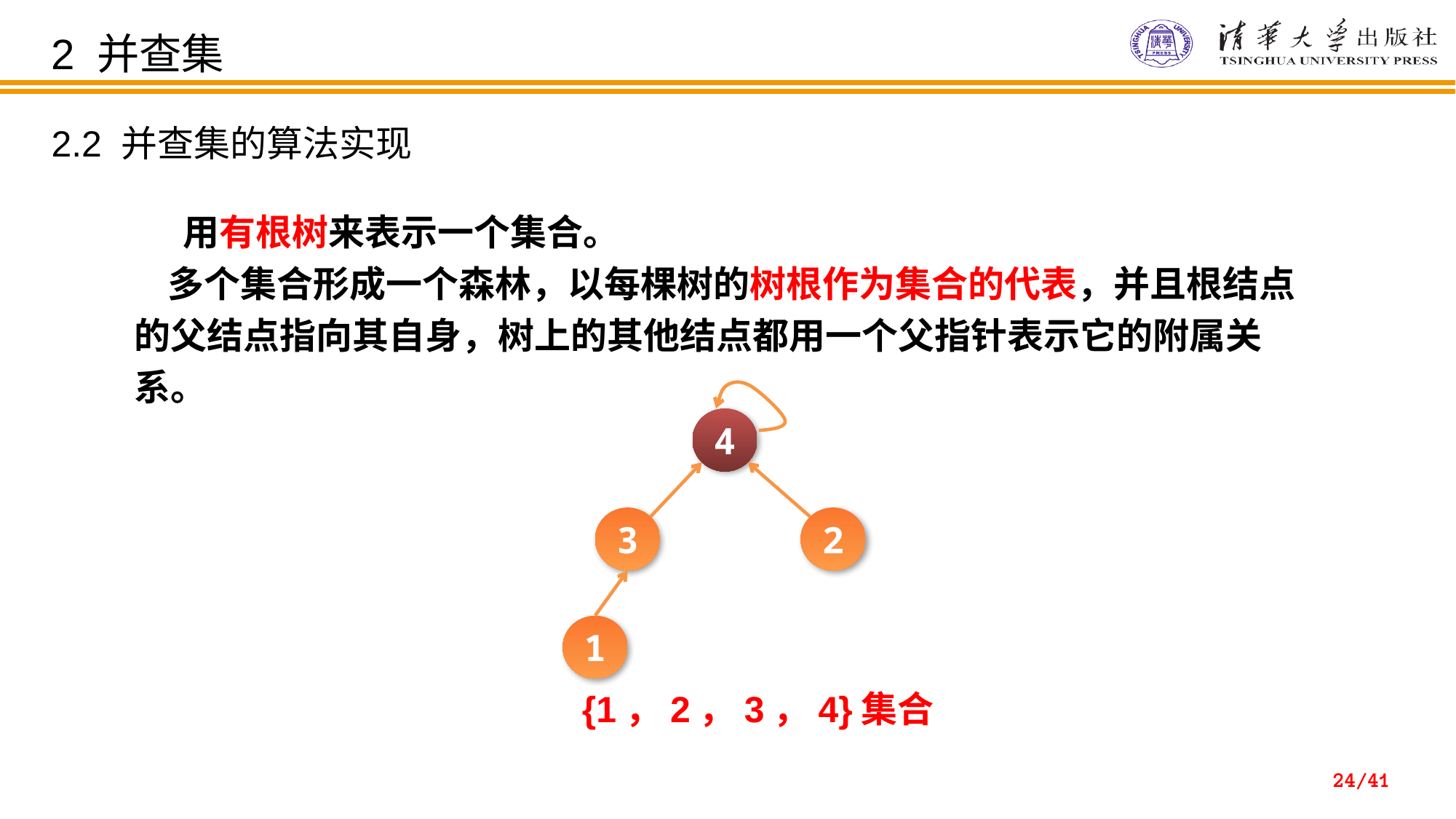

2 并查集
2.2 并查集的算法实现
      用有根树来表示一个集合。
   多个集合形成一个森林，以每棵树的树根作为集合的代表，并且根结点的父结点指向其自身，树上的其他结点都用一个父指针表示它的附属关系。

4
3
2
1
{1，2，3，4}集合